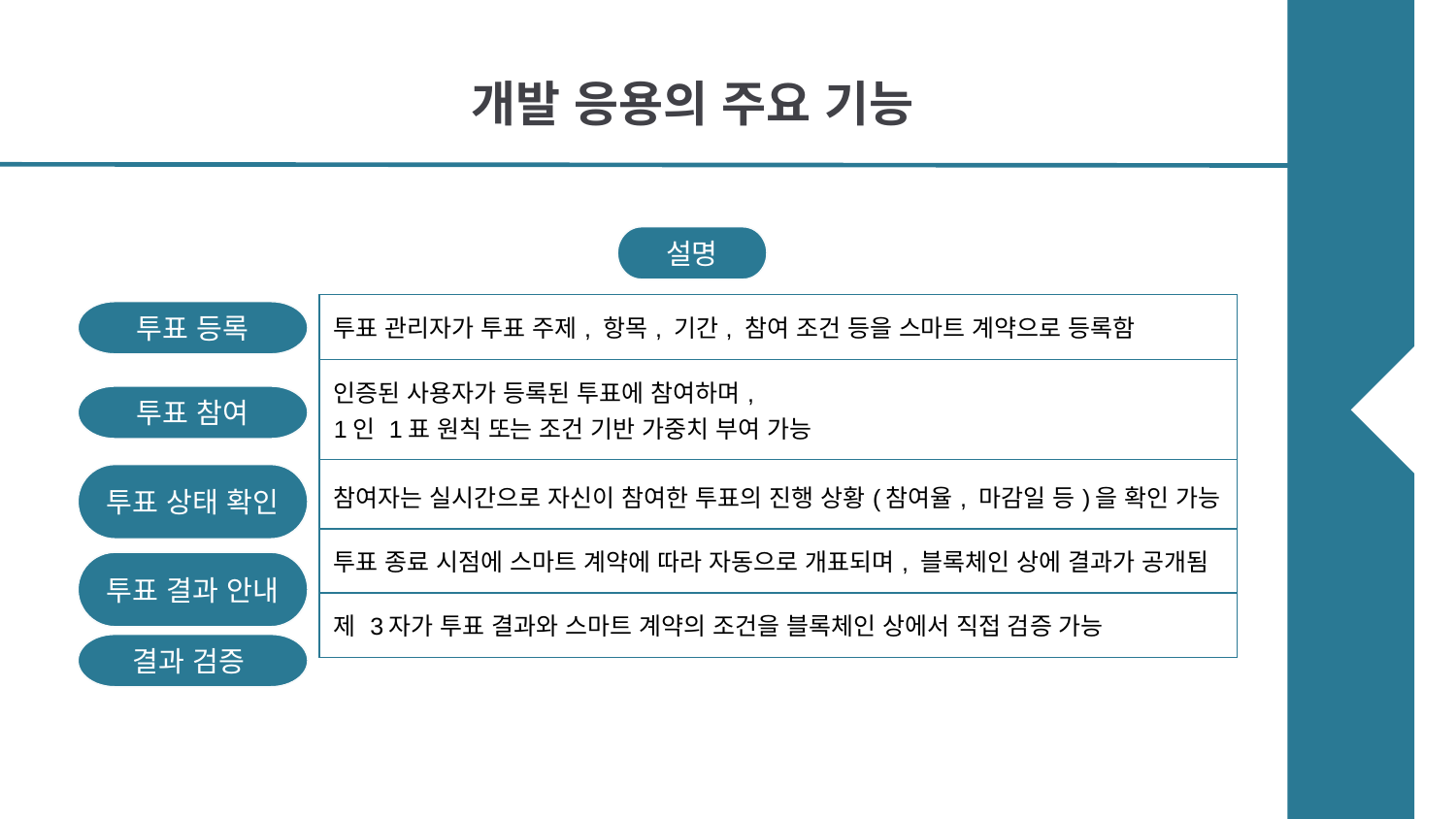

# 개발 응용의 주요 기능
설명
| 투표 관리자가 투표 주제, 항목, 기간, 참여 조건 등을 스마트 계약으로 등록함 |
| --- |
| 인증된 사용자가 등록된 투표에 참여하며, 1인 1표 원칙 또는 조건 기반 가중치 부여 가능 |
| 참여자는 실시간으로 자신이 참여한 투표의 진행 상황(참여율, 마감일 등)을 확인 가능 |
| 투표 종료 시점에 스마트 계약에 따라 자동으로 개표되며, 블록체인 상에 결과가 공개됨 |
| 제 3자가 투표 결과와 스마트 계약의 조건을 블록체인 상에서 직접 검증 가능 |
투표 등록
투표 참여
투표 상태 확인
투표 결과 안내
결과 검증